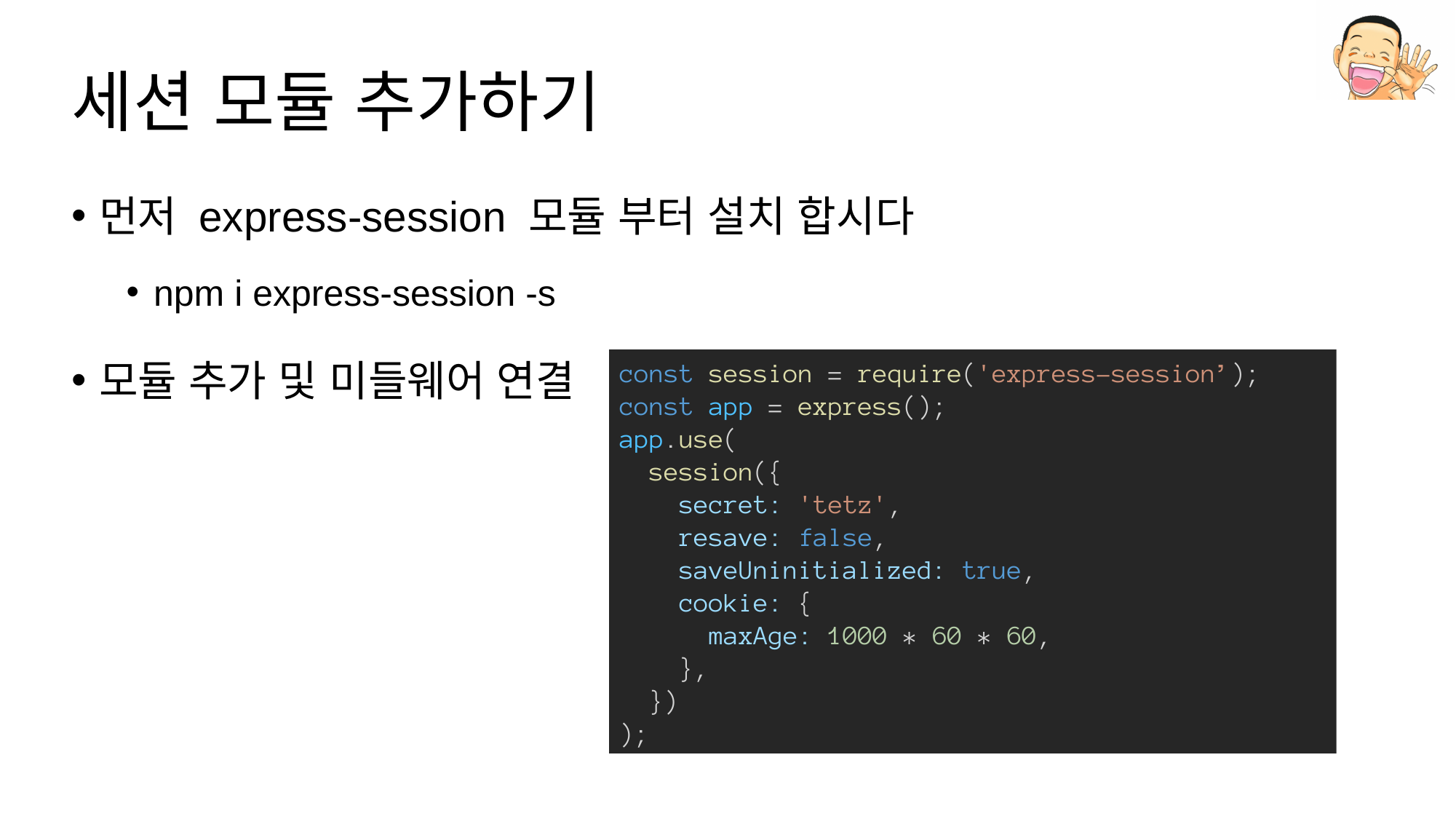

# 세션 모듈 추가하기
먼저 express-session 모듈 부터 설치 합시다
npm i express-session -s
모듈 추가 및 미들웨어 연결
const session = require('express-session’);
const app = express();
app.use(
  session({
    secret: 'tetz',
    resave: false,
    saveUninitialized: true,
    cookie: {
      maxAge: 1000 * 60 * 60,
    },
  })
);